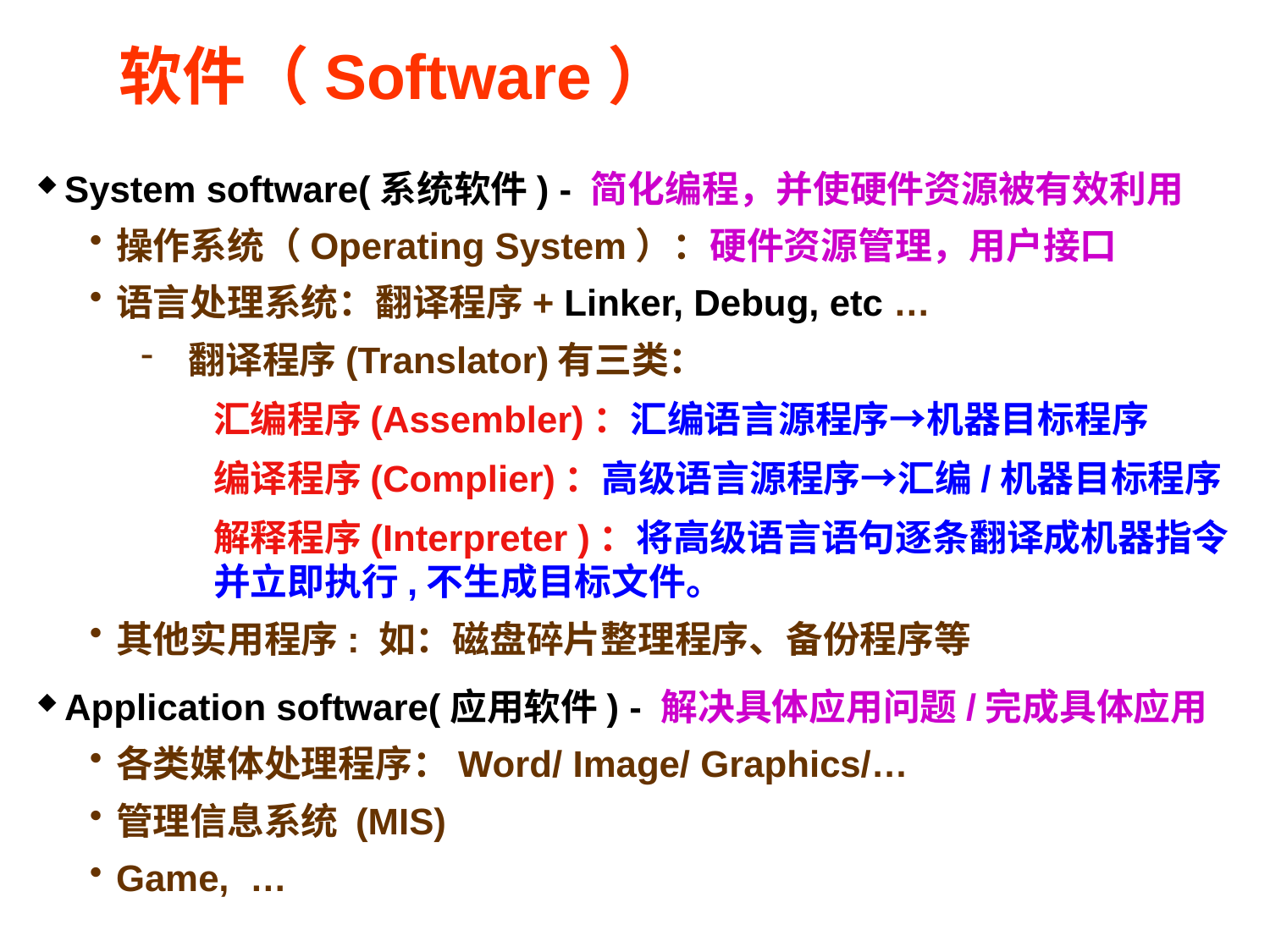

# 软件（Software）
System software(系统软件) - 简化编程，并使硬件资源被有效利用
操作系统（Operating System）：硬件资源管理，用户接口
语言处理系统：翻译程序+ Linker, Debug, etc …
翻译程序(Translator)有三类：
汇编程序(Assembler)：汇编语言源程序→机器目标程序
编译程序(Complier)：高级语言源程序→汇编/机器目标程序
解释程序(Interpreter )：将高级语言语句逐条翻译成机器指令并立即执行,不生成目标文件。
其他实用程序: 如：磁盘碎片整理程序、备份程序等
Application software(应用软件) - 解决具体应用问题/完成具体应用
各类媒体处理程序：Word/ Image/ Graphics/…
管理信息系统 (MIS)
Game,  …